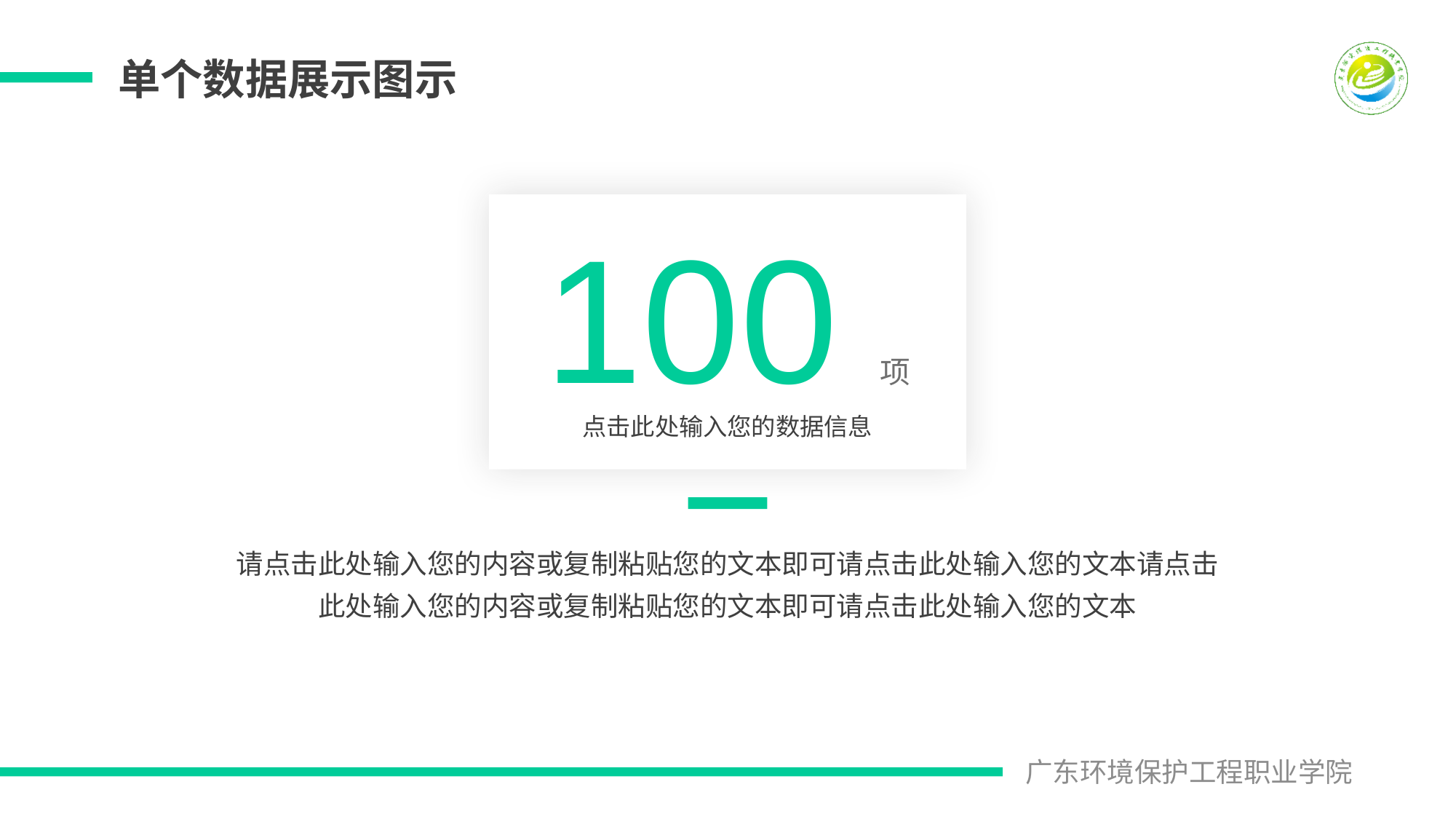

单个数据展示图示

100项
点击此处输入您的数据信息

请点击此处输入您的内容或复制粘贴您的文本即可请点击此处输入您的文本请点击此处输入您的内容或复制粘贴您的文本即可请点击此处输入您的文本